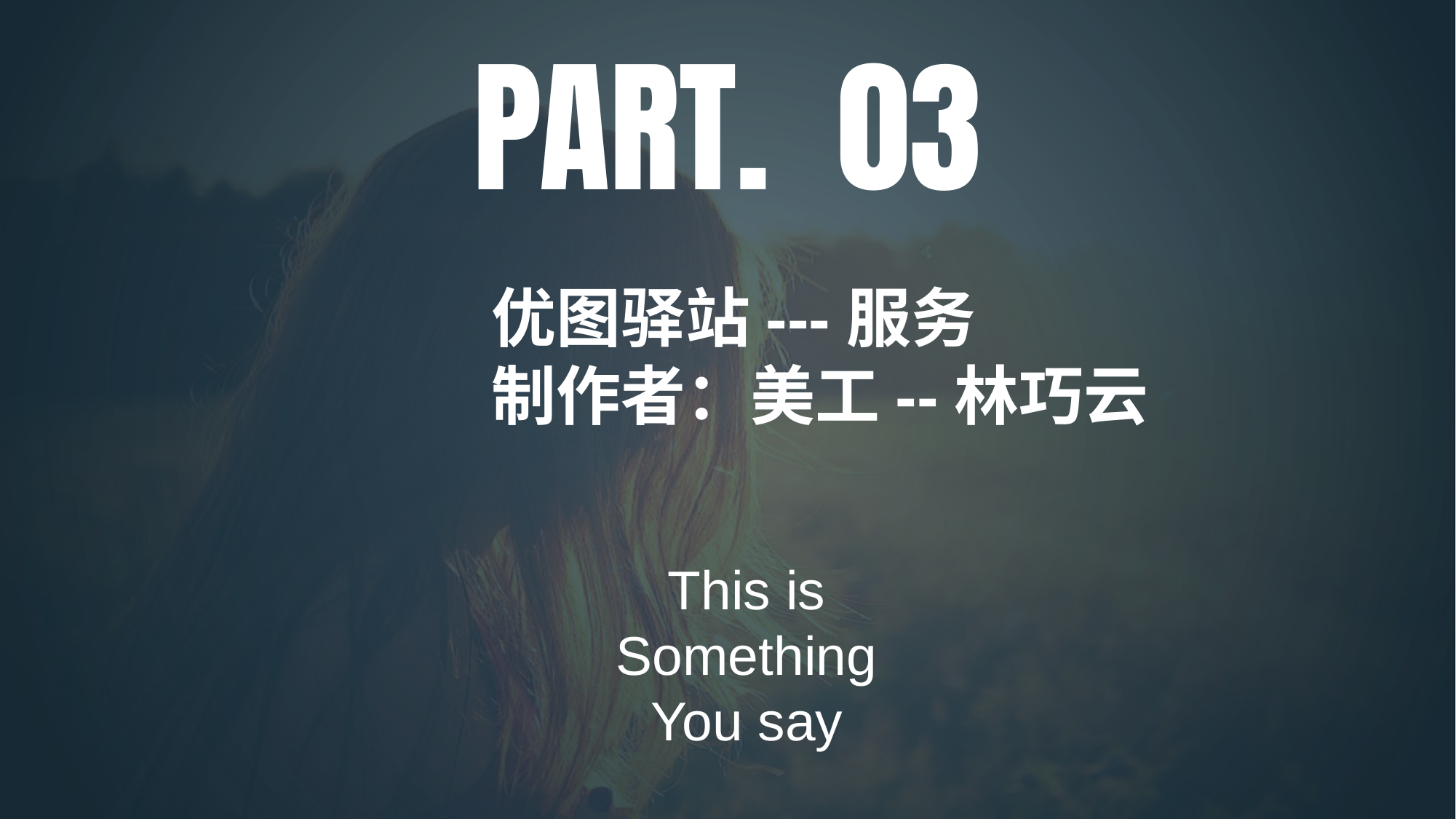

PART.  03
优图驿站---服务
制作者：美工--林巧云

This is
Something
You say